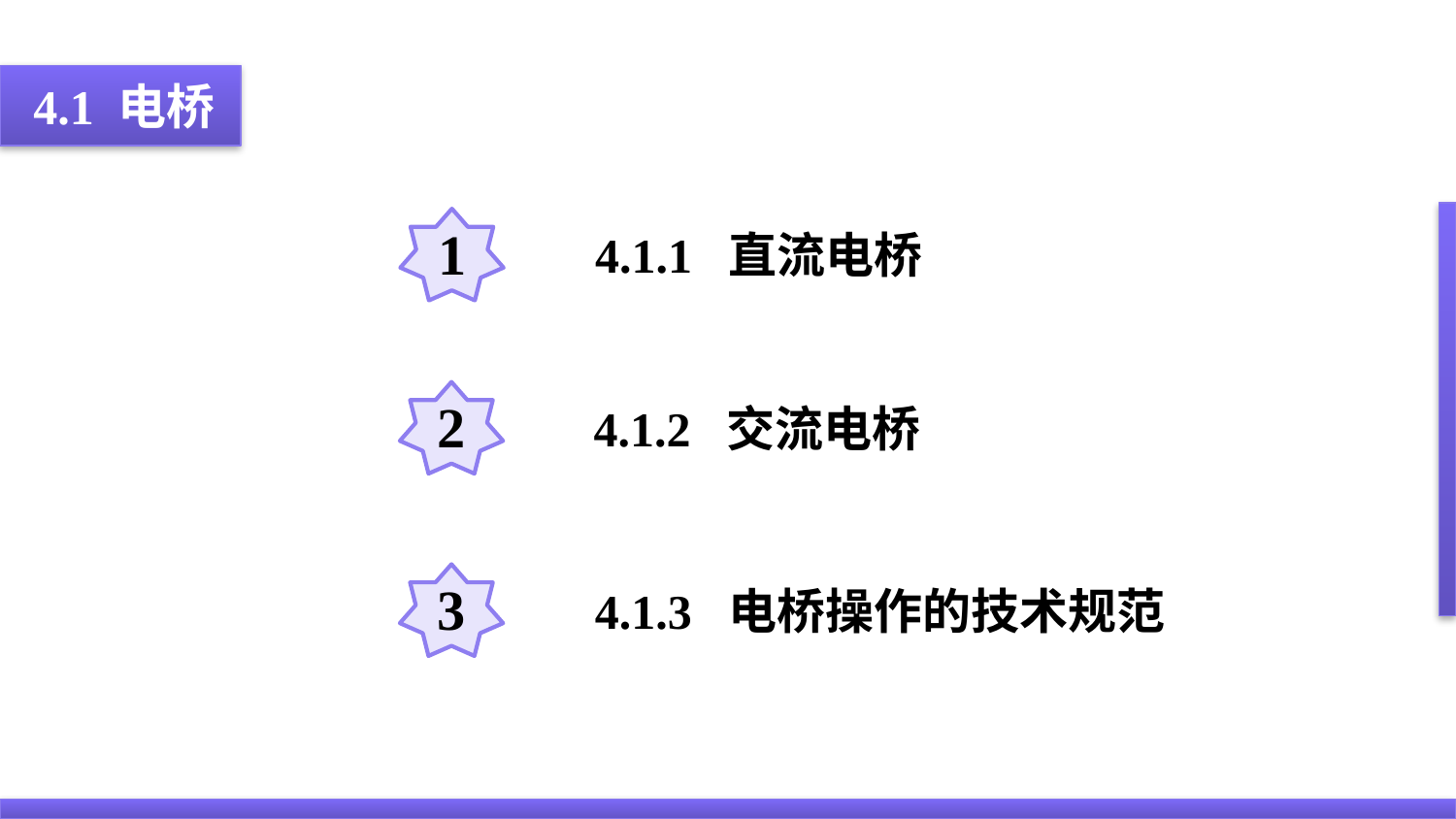

4.1 电桥
1
4.1.1  直流电桥
2
4.1.2  交流电桥
3
4.1.3  电桥操作的技术规范